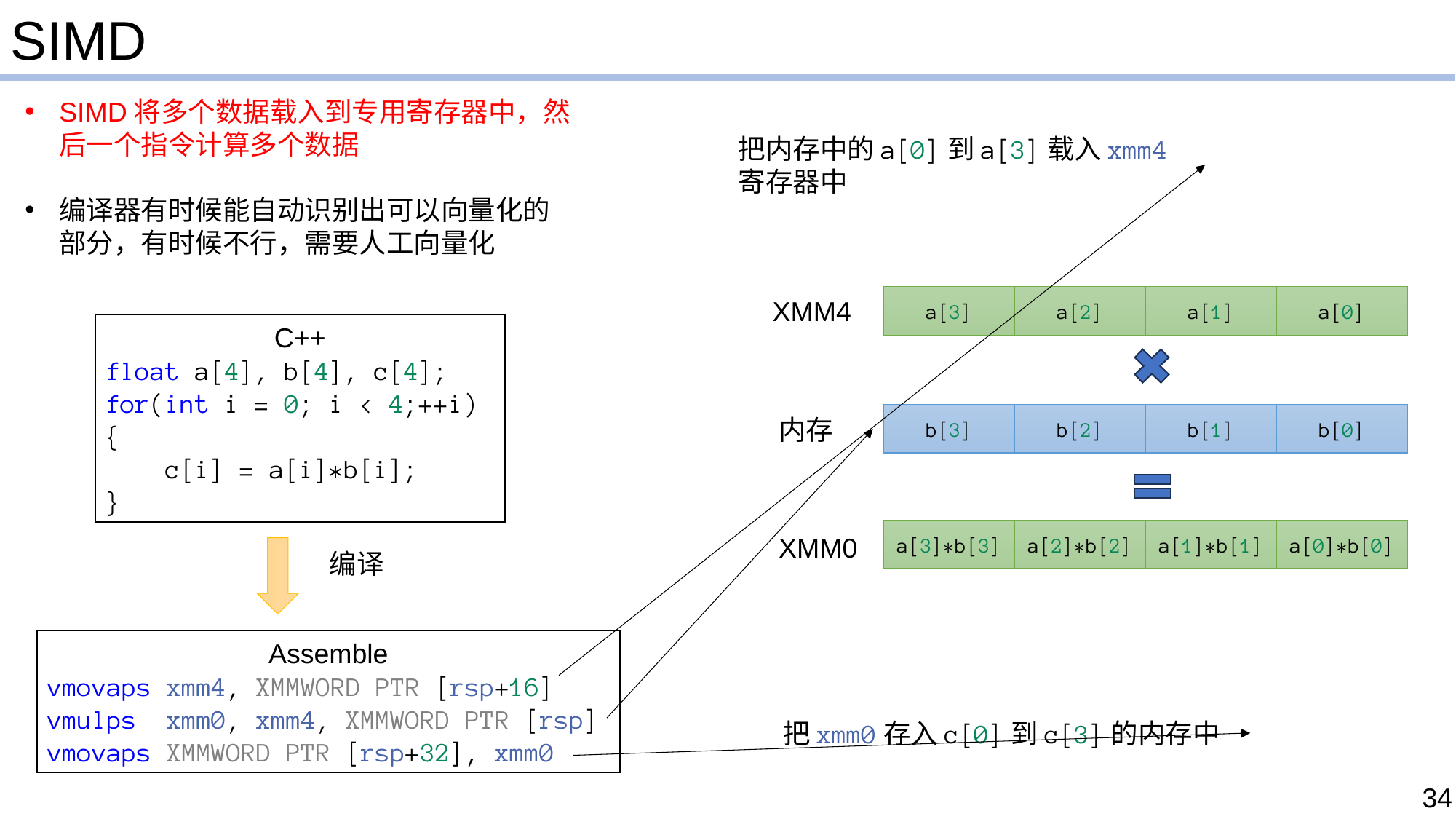

SIMD
SIMD将多个数据载入到专用寄存器中，然后一个指令计算多个数据

编译器有时候能自动识别出可以向量化的部分，有时候不行，需要人工向量化
把内存中的a[0]到a[3]载入xmm4寄存器中
a[3]
a[2]
a[1]
a[0]
XMM4

b[3]
b[2]
b[1]
b[0]
内存

a[3]*b[3]
a[2]*b[2]
a[1]*b[1]
a[0]*b[0]
XMM0
C++
float a[4], b[4], c[4];
for(int i = 0; i < 4;++i)
{
    c[i] = a[i]*b[i];
}
编译

Assemble
vmovaps xmm4, XMMWORD PTR [rsp+16]
vmulps  xmm0, xmm4, XMMWORD PTR [rsp]
vmovaps XMMWORD PTR [rsp+32], xmm0
把xmm0存入c[0]到c[3]的内存中
34